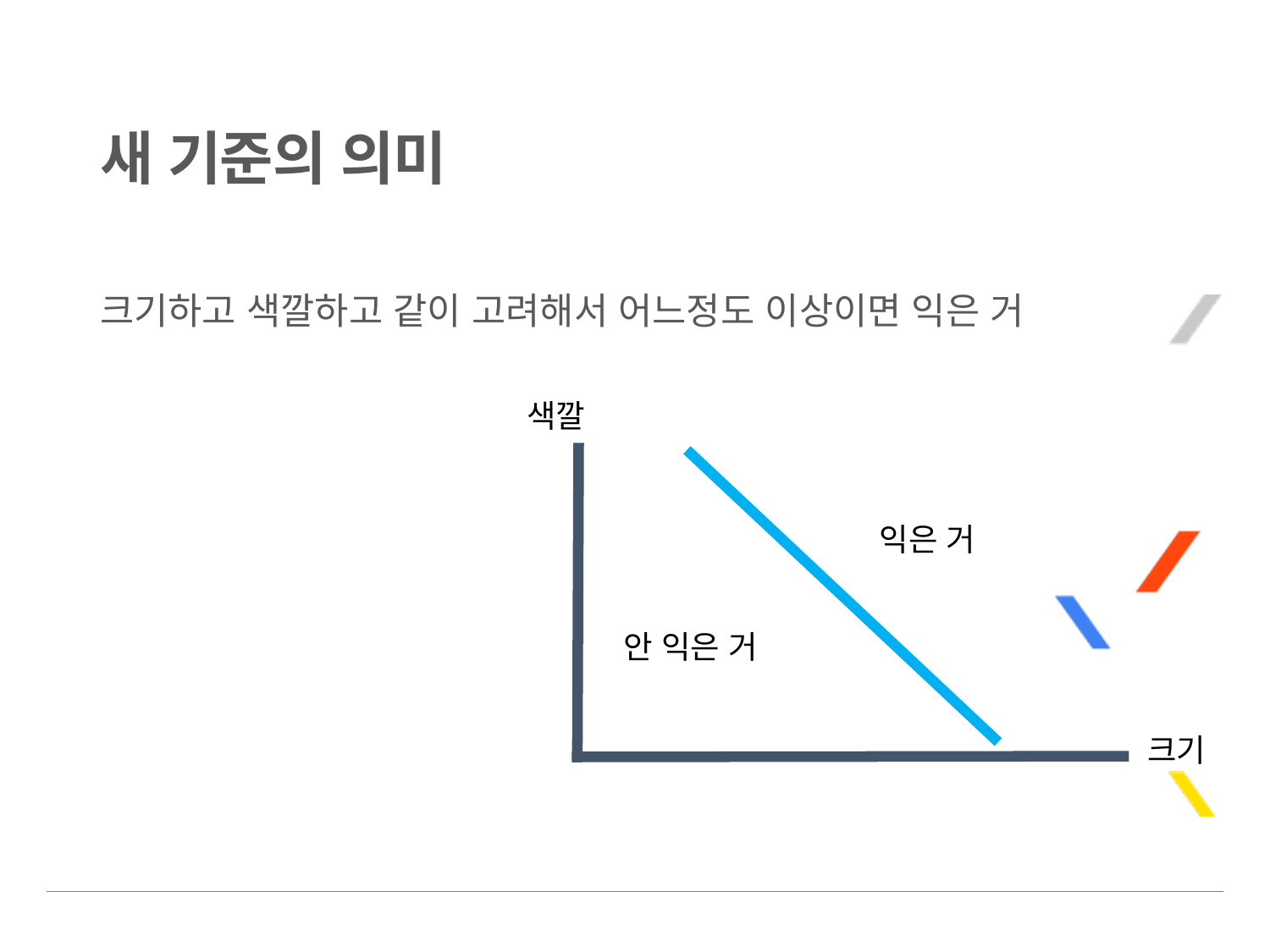

# 새 기준의 의미
크기하고 색깔하고 같이 고려해서 어느정도 이상이면 익은 거
색깔
익은 거
안 익은 거
크기